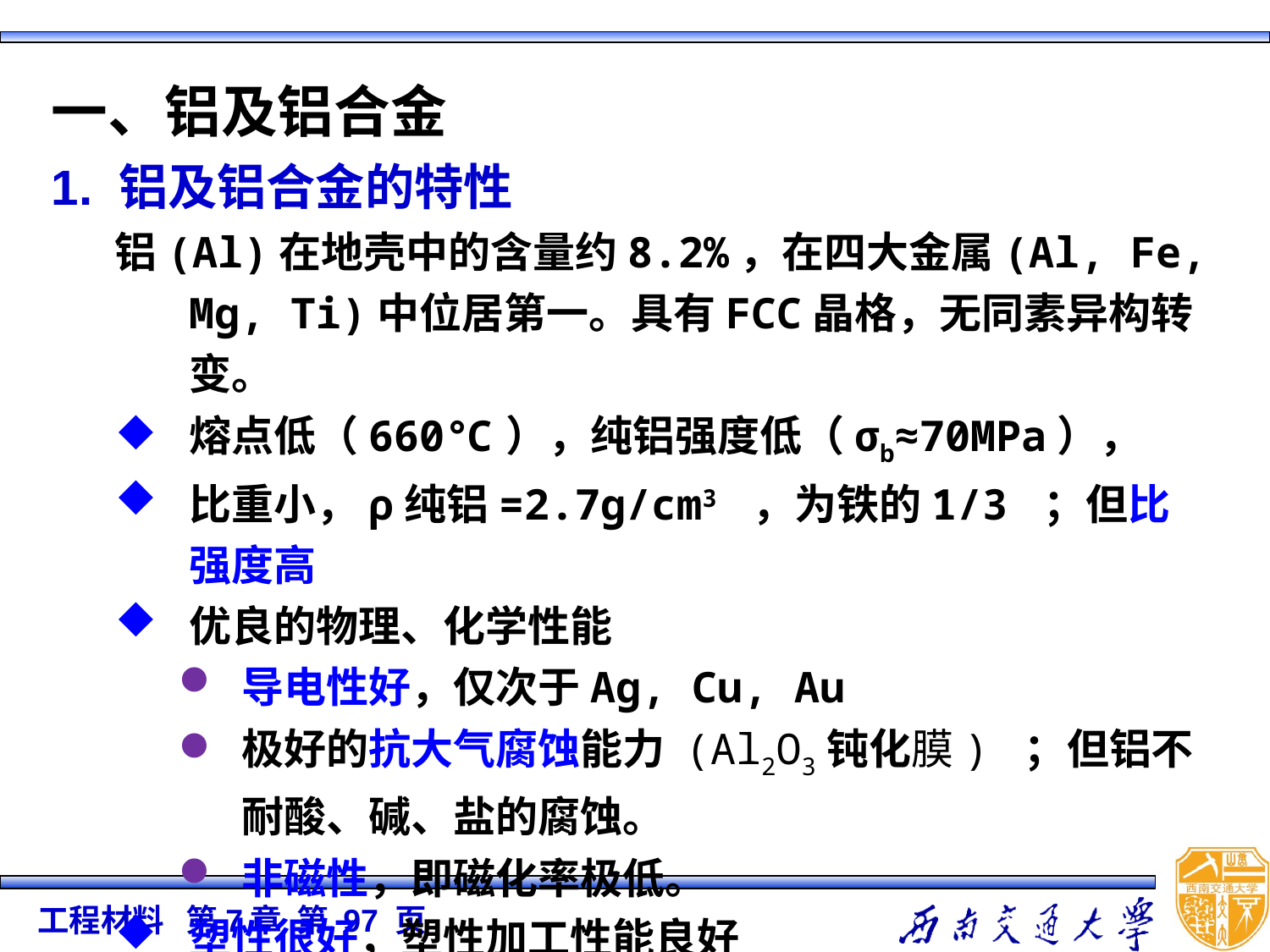

一、铝及铝合金
1. 铝及铝合金的特性
铝(Al)在地壳中的含量约8.2%，在四大金属(Al, Fe, Mg, Ti)中位居第一。具有FCC晶格，无同素异构转变。
熔点低（660℃），纯铝强度低（σb≈70MPa），
比重小，ρ纯铝=2.7g/cm3 ，为铁的1/3 ；但比强度高
优良的物理、化学性能
导电性好，仅次于Ag, Cu, Au
极好的抗大气腐蚀能力 (Al2O3钝化膜) ；但铝不耐酸、碱、盐的腐蚀。
非磁性，即磁化率极低。
塑性很好，塑性加工性能良好